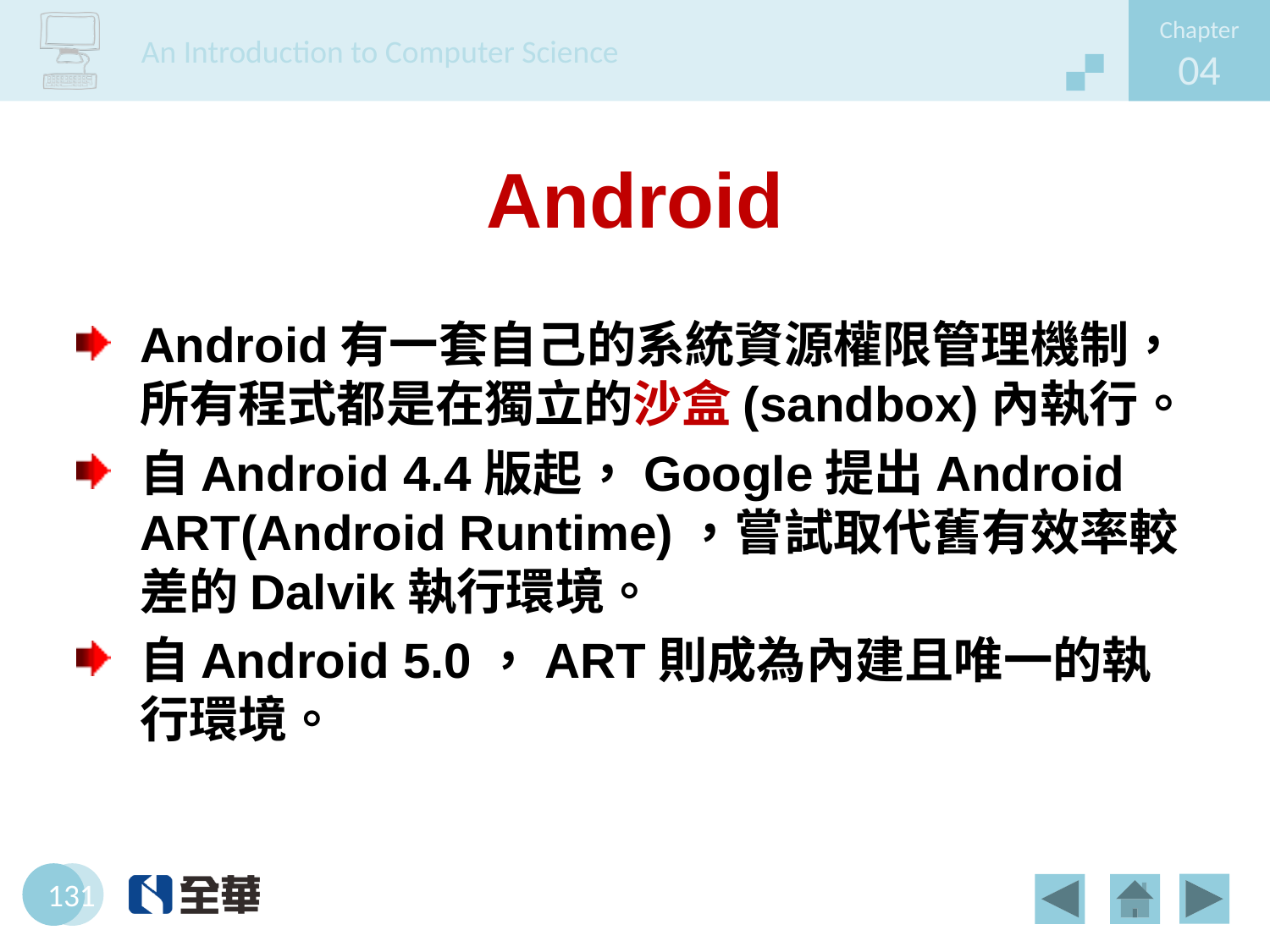

# Android
Android有一套自己的系統資源權限管理機制，所有程式都是在獨立的沙盒(sandbox)內執行。
自Android 4.4版起，Google提出Android ART(Android Runtime)，嘗試取代舊有效率較差的Dalvik執行環境。
自Android 5.0，ART則成為內建且唯一的執行環境。